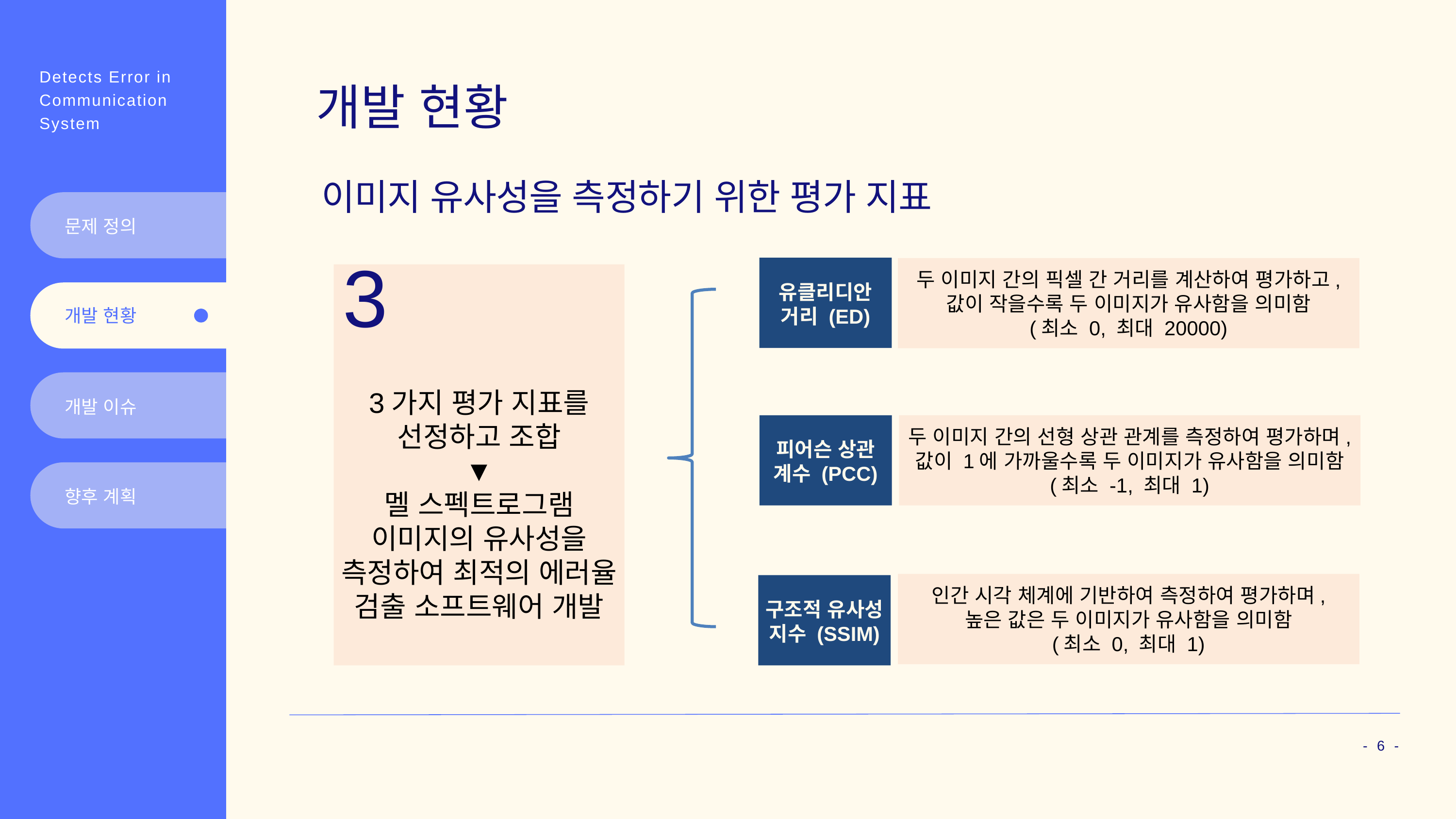

Detects Error in
Communication
System
개발 현황
이미지 유사성을 측정하기 위한 평가 지표

문제 정의

유클리디안 거리 (ED)
두 이미지 간의 픽셀 간 거리를 계산하여 평가하고,
값이 작을수록 두 이미지가 유사함을 의미함
(최소 0, 최대 20000)

개발 현황

3

개발 이슈
3가지 평가 지표를 선정하고 조합
▼
멜 스펙트로그램 이미지의 유사성을 측정하여 최적의 에러율 검출 소프트웨어 개발
두 이미지 간의 선형 상관 관계를 측정하여 평가하며,
값이 1에 가까울수록 두 이미지가 유사함을 의미함
(최소 -1, 최대 1)

피어슨 상관 계수 (PCC)

향후 계획
인간 시각 체계에 기반하여 측정하여 평가하며,
높은 값은 두 이미지가 유사함을 의미함
(최소 0, 최대 1)

구조적 유사성 지수 (SSIM)

- 6 -